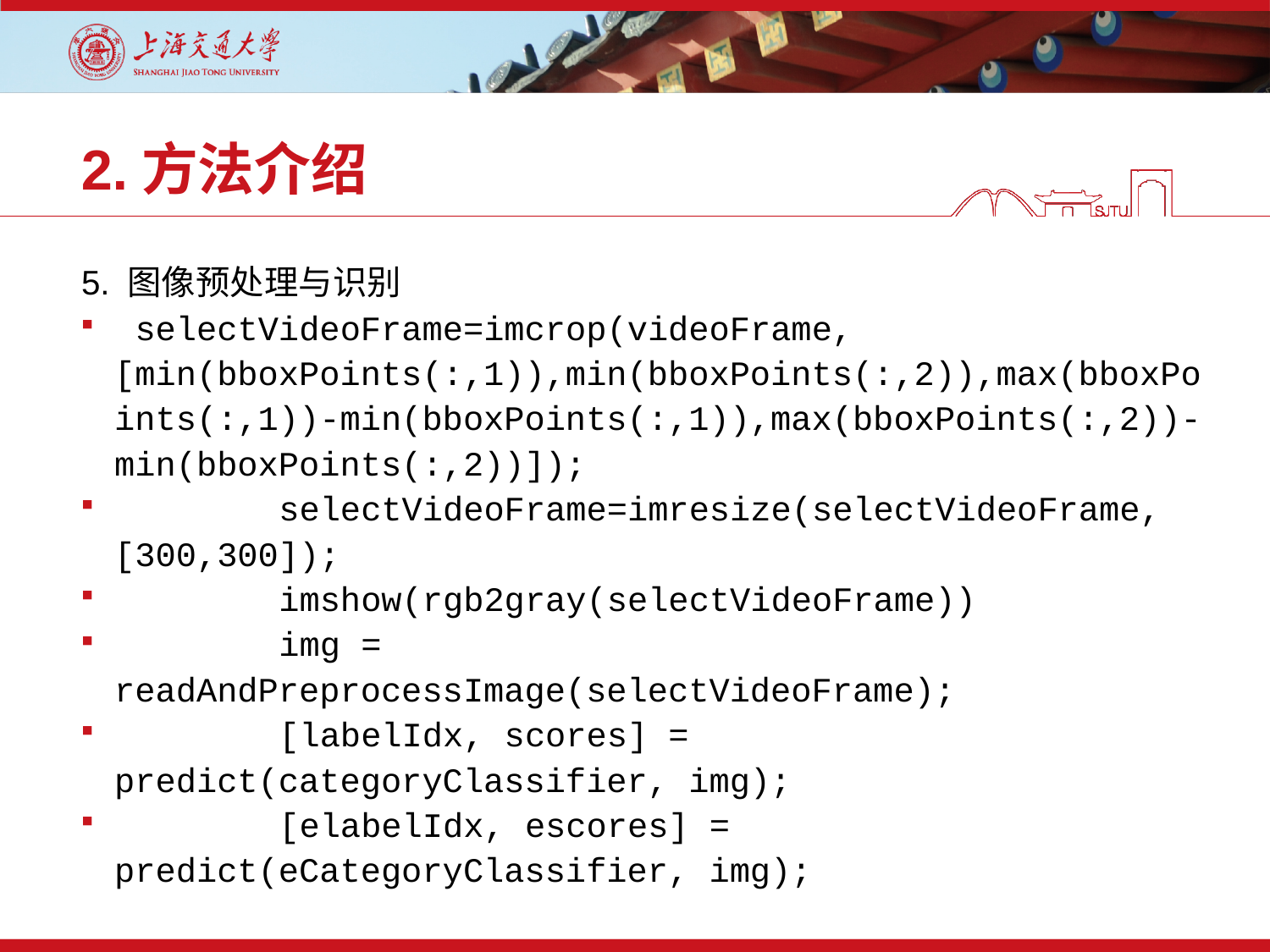

# 2.方法介绍
5. 图像预处理与识别
 selectVideoFrame=imcrop(videoFrame,[min(bboxPoints(:,1)),min(bboxPoints(:,2)),max(bboxPoints(:,1))-min(bboxPoints(:,1)),max(bboxPoints(:,2))-min(bboxPoints(:,2))]);
        selectVideoFrame=imresize(selectVideoFrame,[300,300]);
        imshow(rgb2gray(selectVideoFrame))
        img = readAndPreprocessImage(selectVideoFrame);
        [labelIdx, scores] = predict(categoryClassifier, img);
        [elabelIdx, escores] = predict(eCategoryClassifier, img);